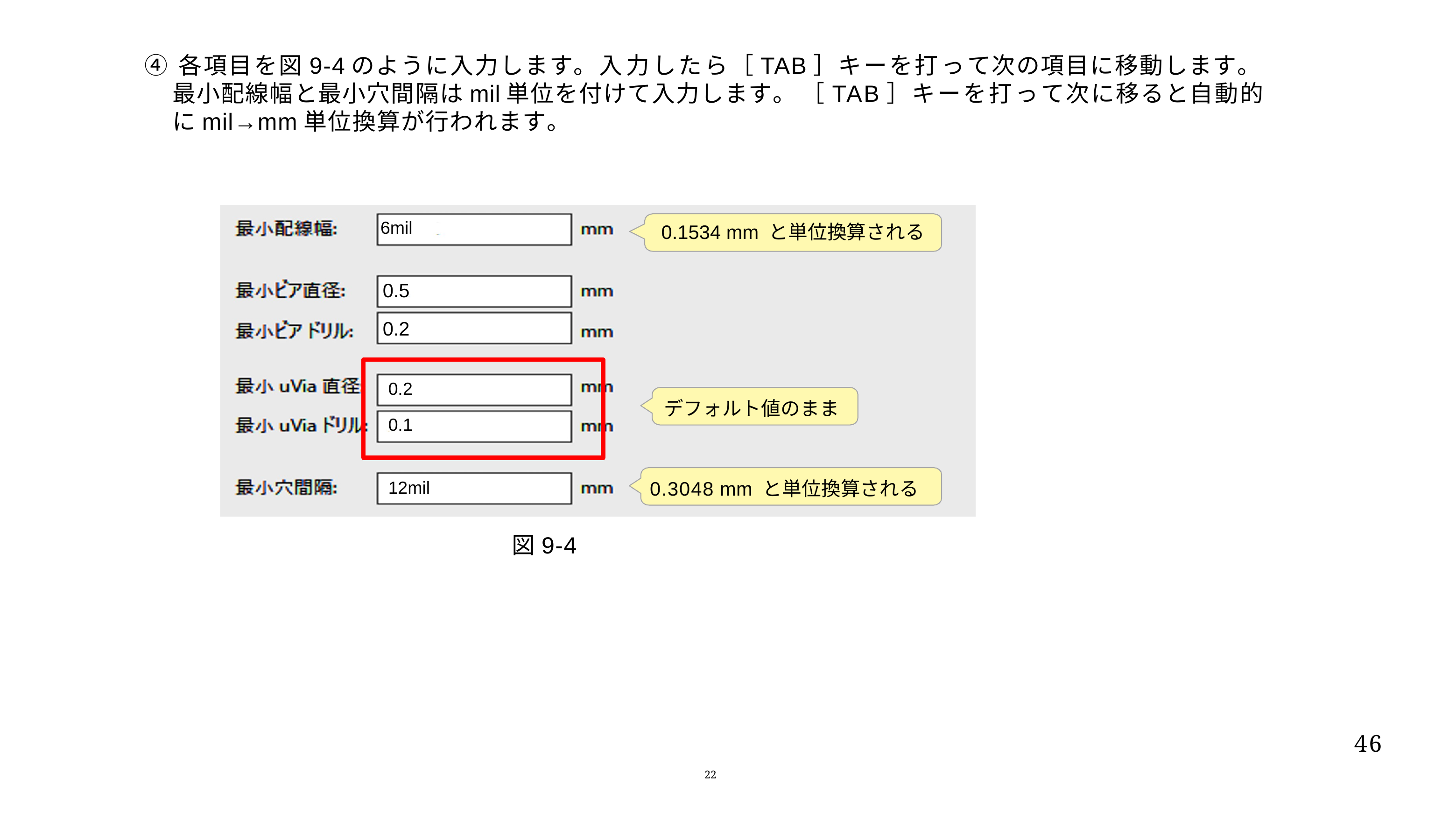

④ 各項目を図9-4のように入力します。入力したら［TAB］キーを打って次の項目に移動します。 最小配線幅と最小穴間隔はmil単位を付けて入力します。［TAB］キーを打って次に移ると自動的にmil→mm単位換算が行われます。

6mil
0.1534 mm と単位換算される
0.5
0.2

0.2

デフォルト値のまま
0.1

12mil
0.3048 mm と単位換算される
図9-4
46
22